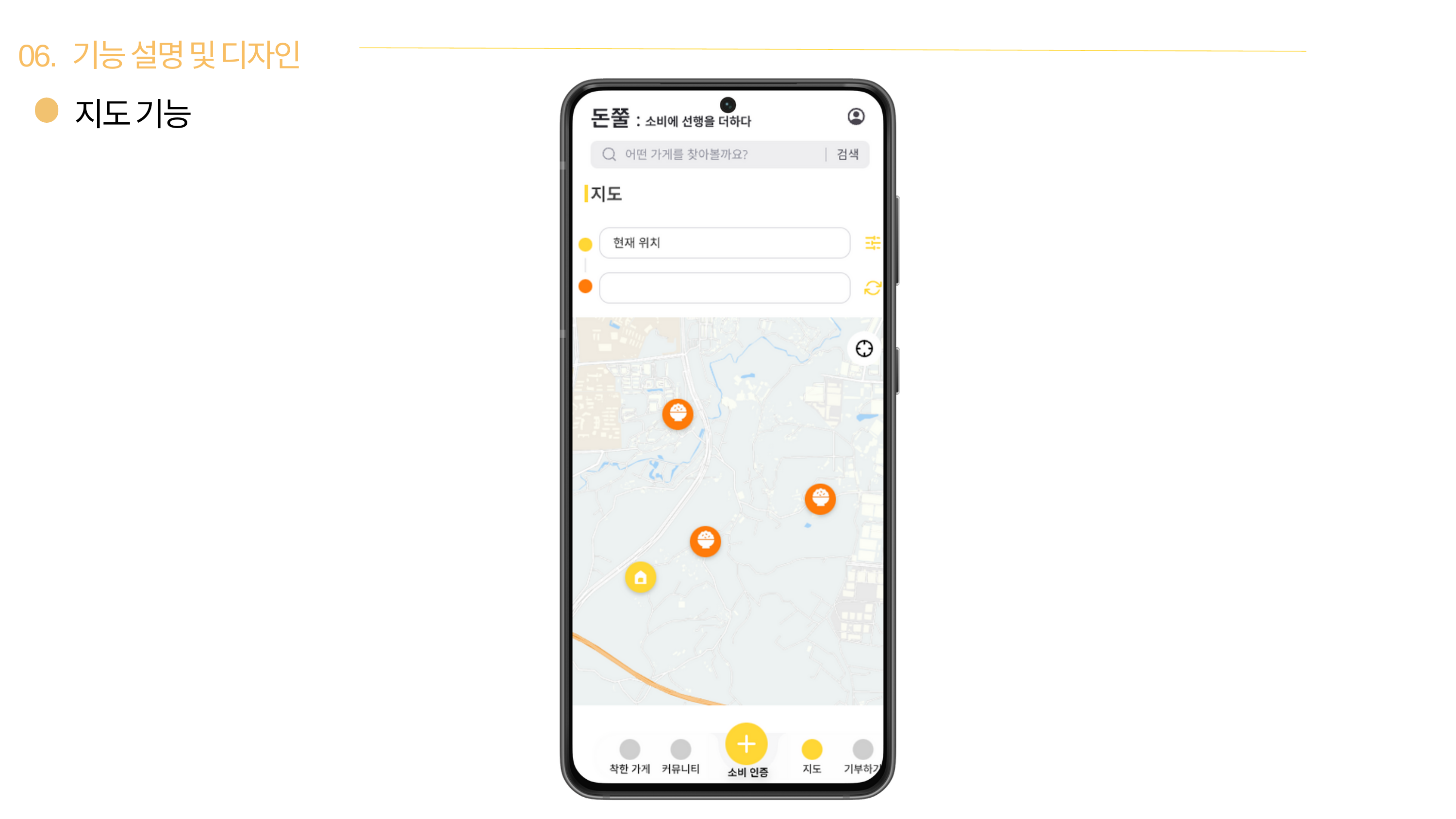

06. 기능 설명 및 디자인

지도 기능